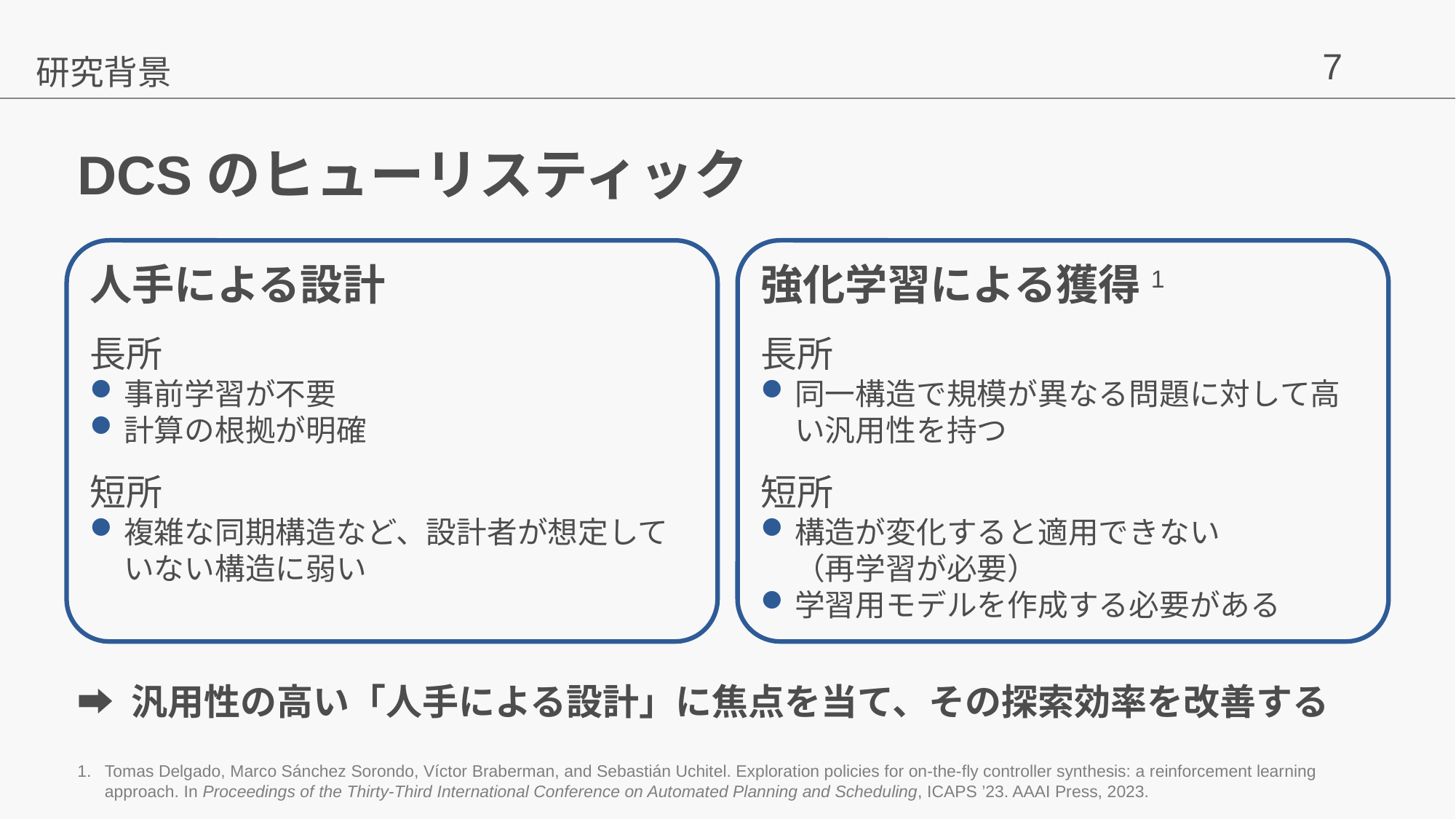

研究背景
# DCSのヒューリスティック
人手による設計
長所
事前学習が不要
計算の根拠が明確
短所
複雑な同期構造など、設計者が想定していない構造に弱い
強化学習による獲得1
長所
同一構造で規模が異なる問題に対して高い汎用性を持つ
短所
構造が変化すると適用できない
（再学習が必要）
学習用モデルを作成する必要がある
➡︎ 汎用性の高い「人手による設計」に焦点を当て、その探索効率を改善する
Tomas Delgado, Marco Sánchez Sorondo, Víctor Braberman, and Sebastián Uchitel. Exploration policies for on-the-fly controller synthesis: a reinforcement learning approach. In Proceedings of the Thirty-Third International Conference on Automated Planning and Scheduling, ICAPS ’23. AAAI Press, 2023.